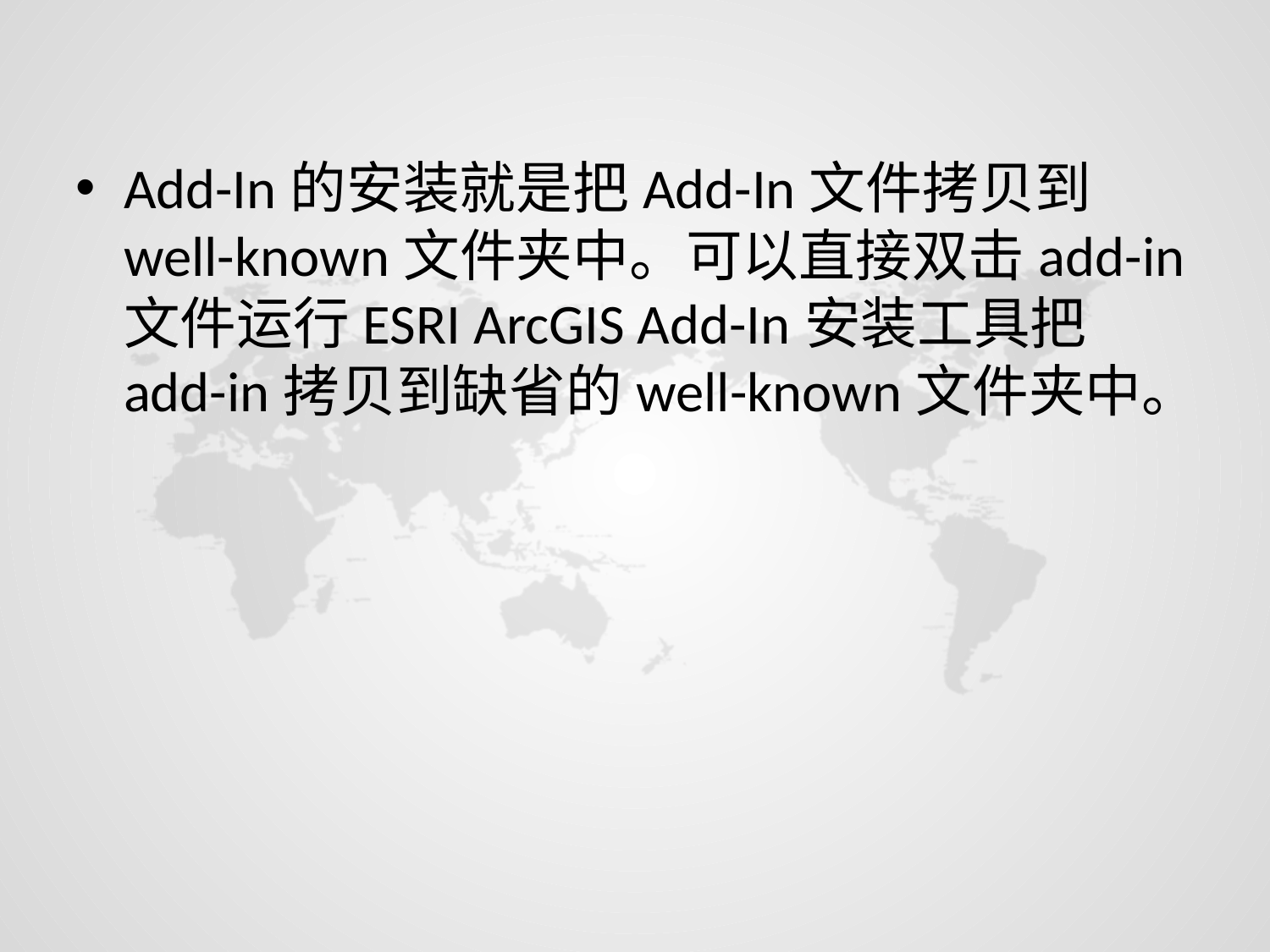

Add-In的安装就是把Add-In文件拷贝到well-known文件夹中。可以直接双击add-in文件运行ESRI ArcGIS Add-In安装工具把add-in拷贝到缺省的well-known文件夹中。